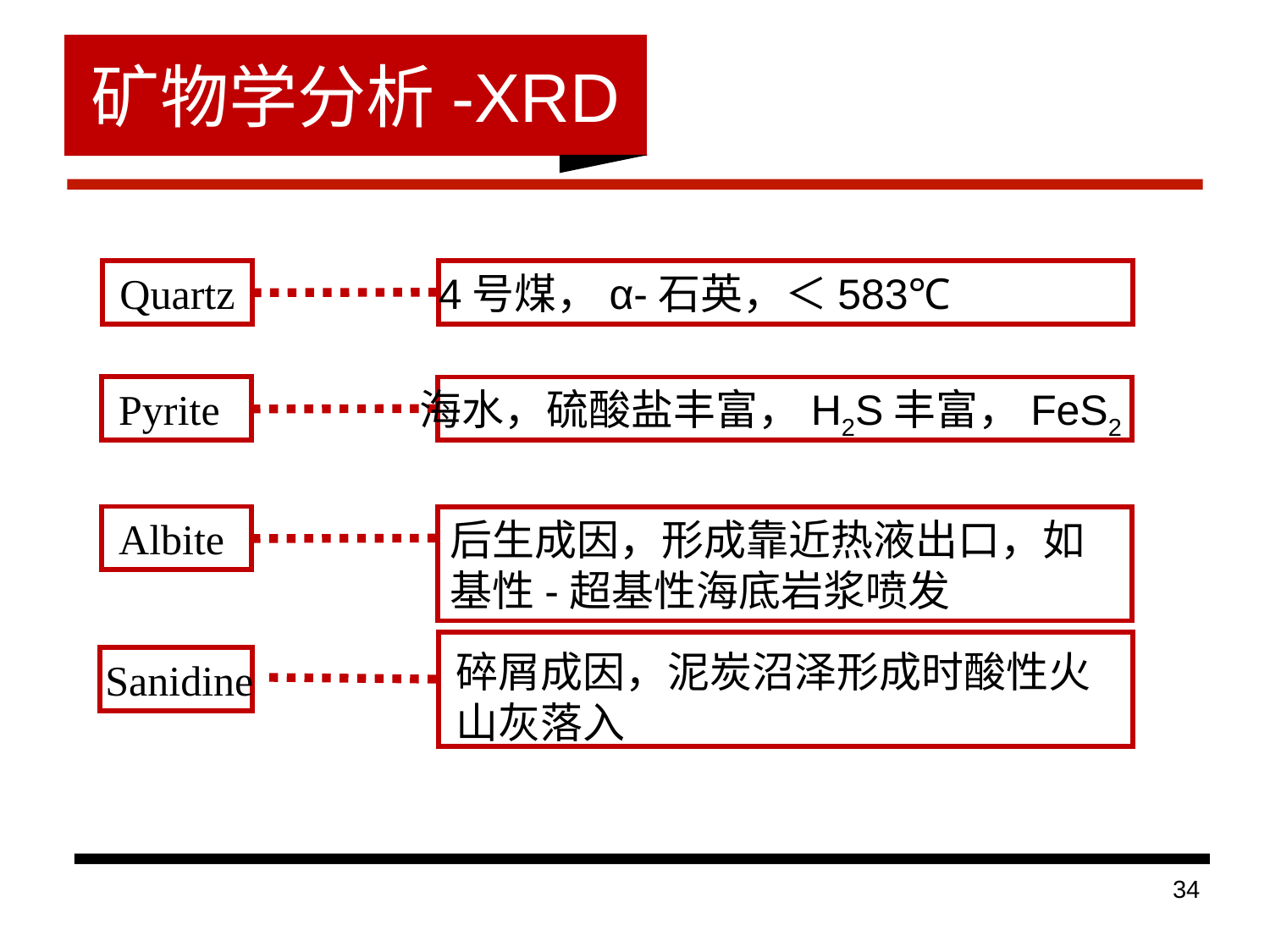

矿物学分析-XRD

Quartz
4号煤，α-石英，＜583℃

Pyrite
海水，硫酸盐丰富，H2S丰富，FeS2

Albite
后生成因，形成靠近热液出口，如基性-超基性海底岩浆喷发

碎屑成因，泥炭沼泽形成时酸性火山灰落入

Sanidine

34